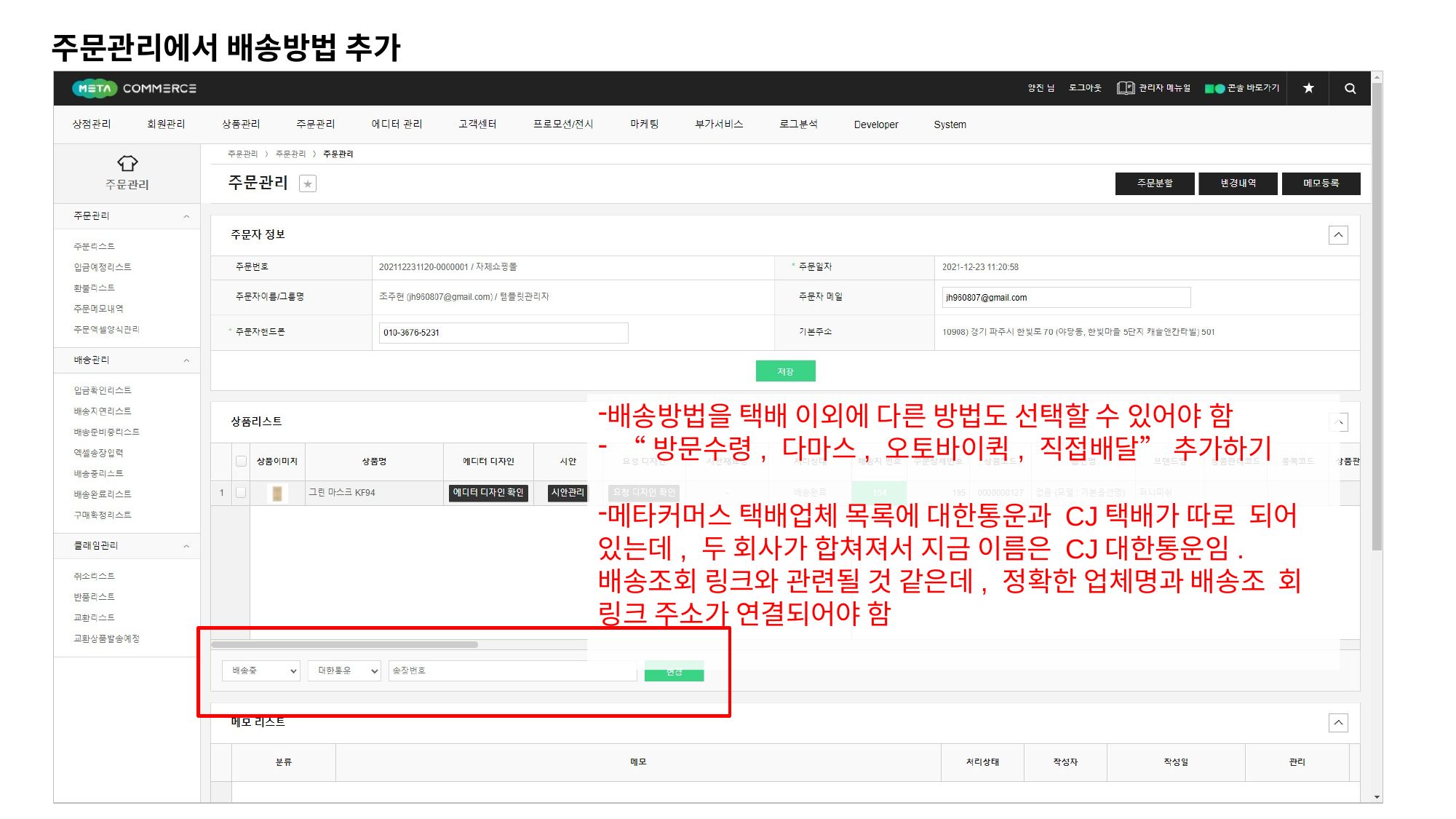

# 주문관리에서 배송방법 추가

배송방법을 택배 이외에 다른 방법도 선택할 수 있어야 함
“방문수령, 다마스, 오토바이퀵, 직접배달” 추가하기

메타커머스 택배업체 목록에 대한통운과 CJ택배가 따로  되어 있는데, 두 회사가 합쳐져서 지금 이름은 CJ대한통운임.  배송조회 링크와 관련될 것 같은데, 정확한 업체명과 배송조  회 링크 주소가 연결되어야 함